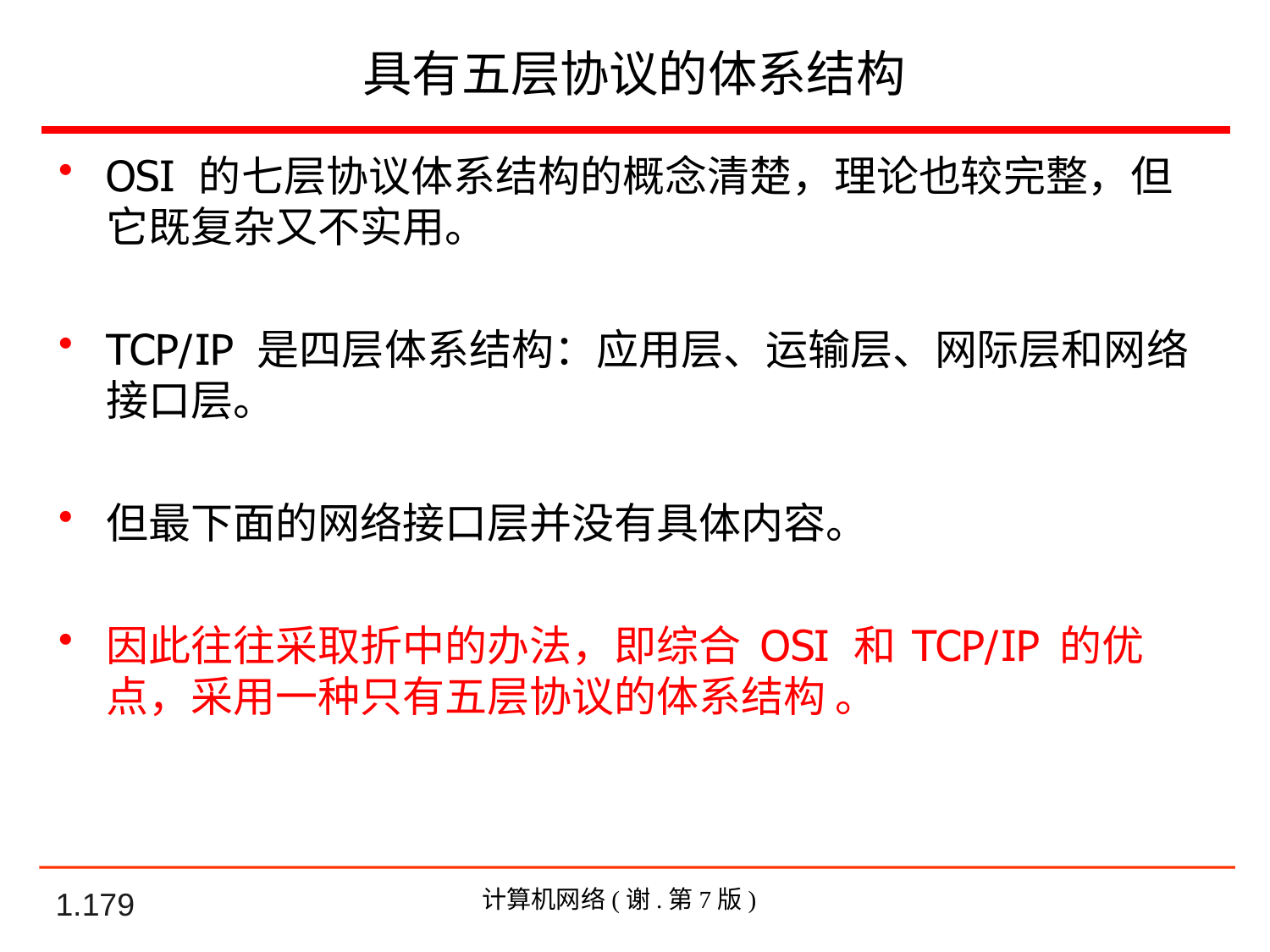

# 具有五层协议的体系结构
OSI 的七层协议体系结构的概念清楚，理论也较完整，但它既复杂又不实用。

TCP/IP 是四层体系结构：应用层、运输层、网际层和网络接口层。

但最下面的网络接口层并没有具体内容。

因此往往采取折中的办法，即综合 OSI 和 TCP/IP 的优点，采用一种只有五层协议的体系结构 。